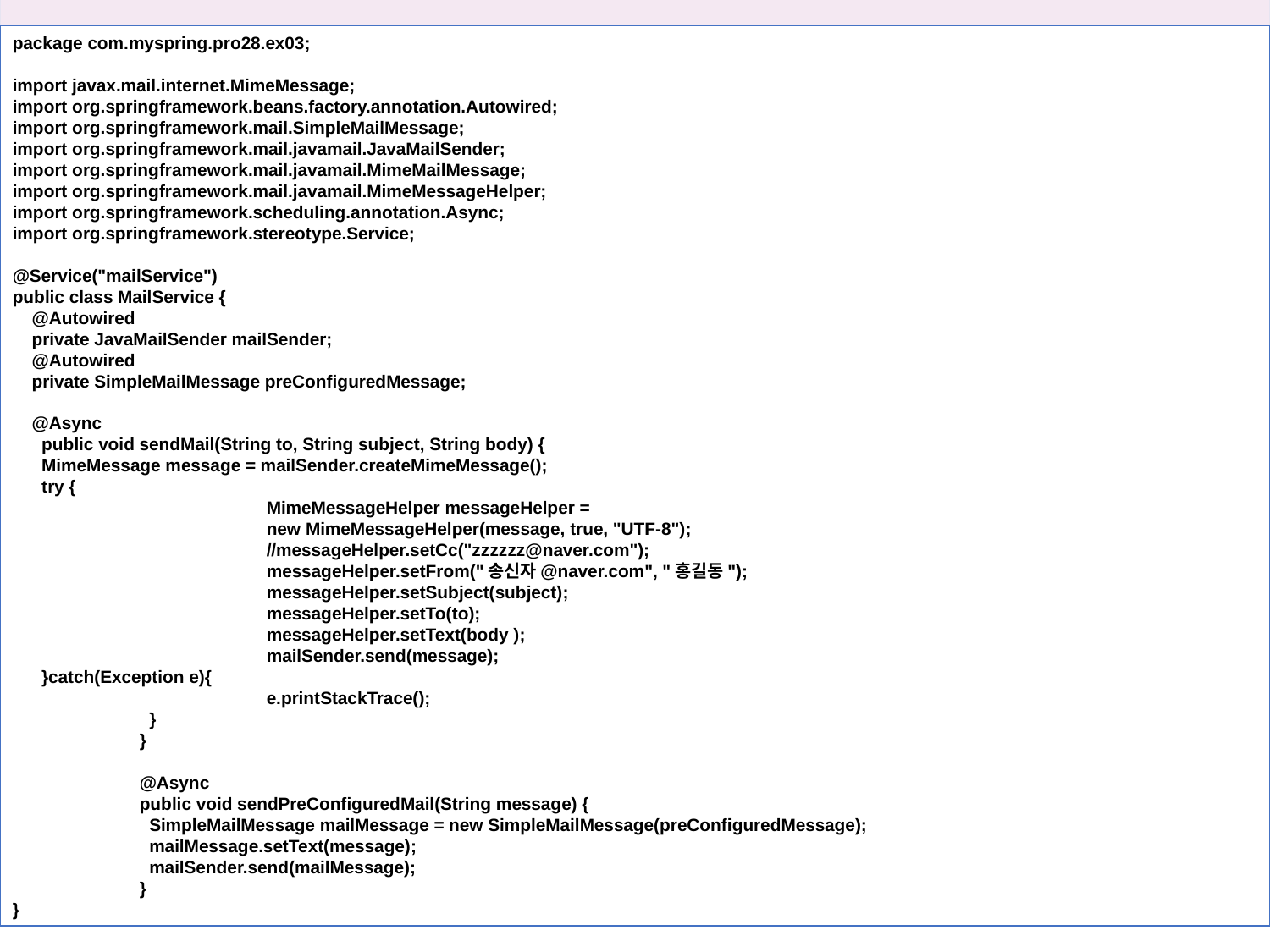

28장 스프링에서 지원하는 여러 가지 기능
package com.myspring.pro28.ex03;

import javax.mail.internet.MimeMessage;
import org.springframework.beans.factory.annotation.Autowired;
import org.springframework.mail.SimpleMailMessage;
import org.springframework.mail.javamail.JavaMailSender;
import org.springframework.mail.javamail.MimeMailMessage;
import org.springframework.mail.javamail.MimeMessageHelper;
import org.springframework.scheduling.annotation.Async;
import org.springframework.stereotype.Service;

@Service("mailService")
public class MailService {
    @Autowired
    private JavaMailSender mailSender;
    @Autowired
    private SimpleMailMessage preConfiguredMessage;

    @Async
      public void sendMail(String to, String subject, String body) {
      MimeMessage message = mailSender.createMimeMessage();
      try {
		MimeMessageHelper messageHelper =
		new MimeMessageHelper(message, true, "UTF-8");
		//messageHelper.setCc("zzzzzz@naver.com");
		messageHelper.setFrom("송신자@naver.com", "홍길동");
		messageHelper.setSubject(subject);
		messageHelper.setTo(to);
		messageHelper.setText(body );
		mailSender.send(message);
      }catch(Exception e){
		e.printStackTrace();
	  }
	}

	@Async
	public void sendPreConfiguredMail(String message) {
	  SimpleMailMessage mailMessage = new SimpleMailMessage(preConfiguredMessage);
	  mailMessage.setText(message);
	  mailSender.send(mailMessage);
	}
}